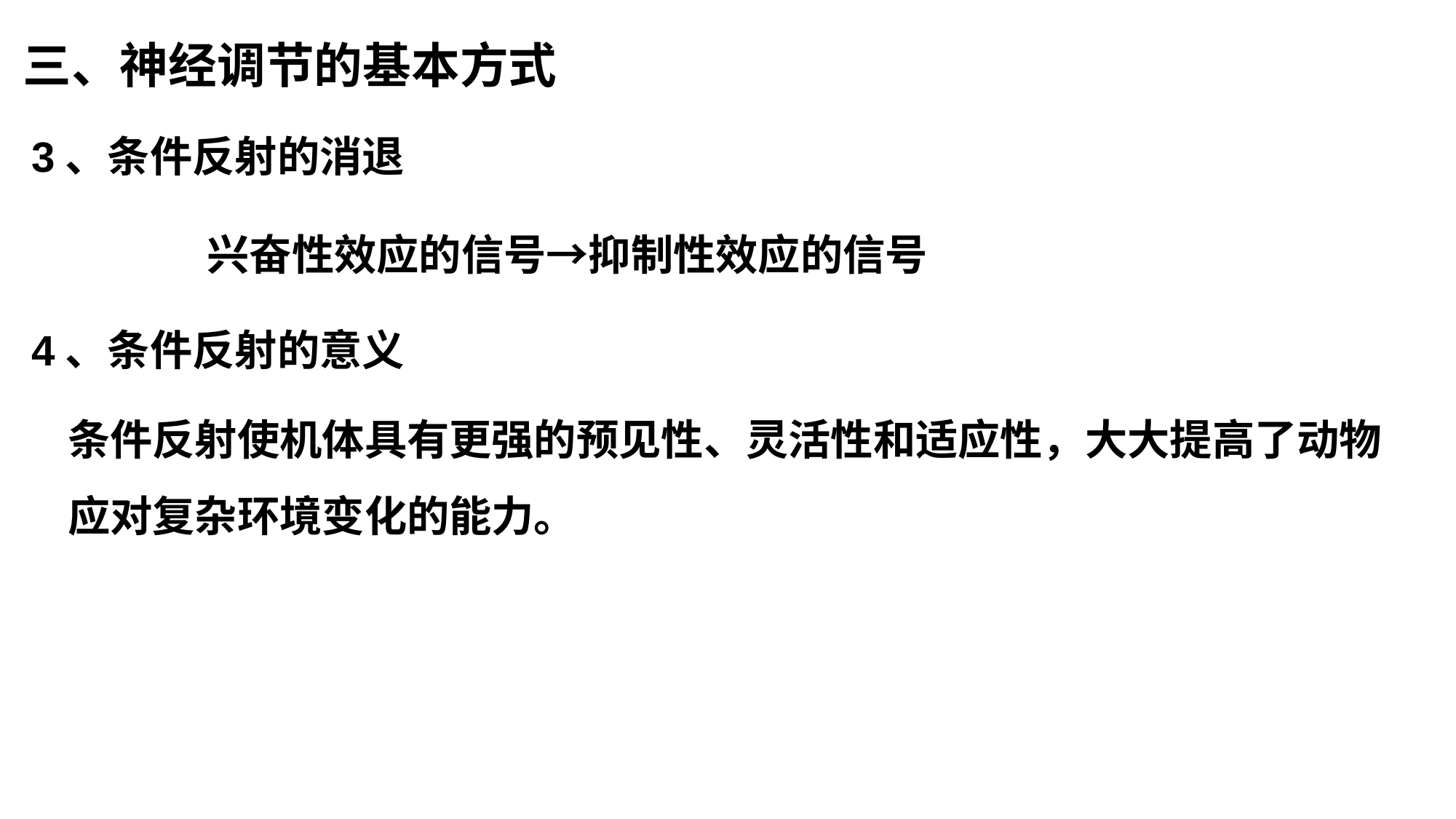

三、神经调节的基本方式
3、条件反射的消退

兴奋性效应的信号→抑制性效应的信号
4、条件反射的意义

条件反射使机体具有更强的预见性、灵活性和适应性，大大提高了动物应对复杂环境变化的能力。